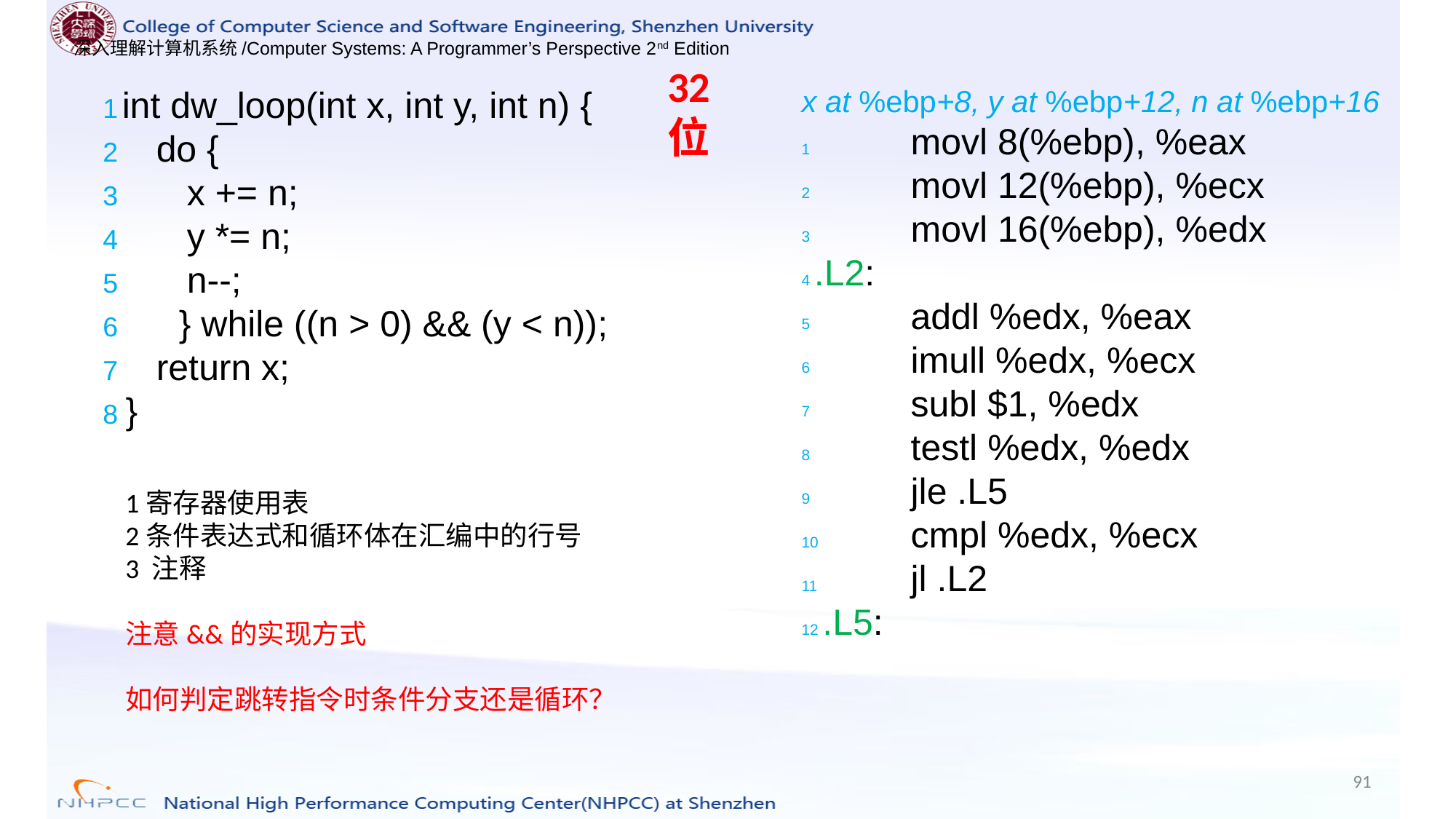

32位
1 int dw_loop(int x, int y, int n) {
2     do {
3         x += n;
4         y *= n;
5         n--;
6      } while ((n > 0) && (y < n));
7     return x;
8 }
x at %ebp+8, y at %ebp+12, n at %ebp+16
1 	movl 8(%ebp), %eax
2 	movl 12(%ebp), %ecx
3 	movl 16(%ebp), %edx
4 .L2:
5 	addl %edx, %eax
6 	imull %edx, %ecx
7 	subl $1, %edx
8 	testl %edx, %edx
9 	jle .L5
10 	cmpl %edx, %ecx
11 	jl .L2
12 .L5:
1寄存器使用表
2条件表达式和循环体在汇编中的行号
3 注释

注意&&的实现方式

如何判定跳转指令时条件分支还是循环？
91